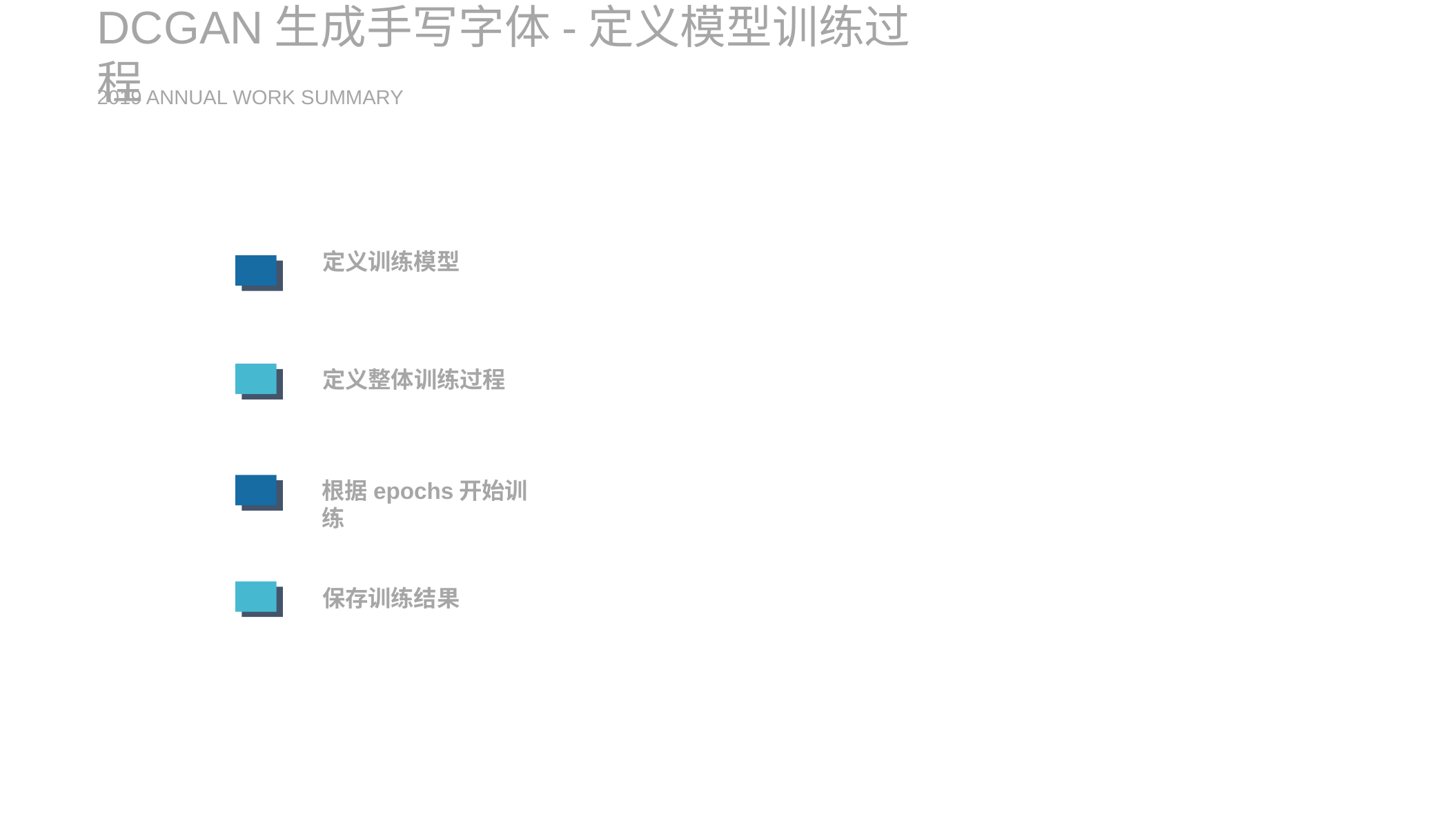

DCGAN生成手写字体-定义模型训练过程
2019 ANNUAL WORK SUMMARY
定义训练模型

定义整体训练过程

根据epochs开始训练

保存训练结果